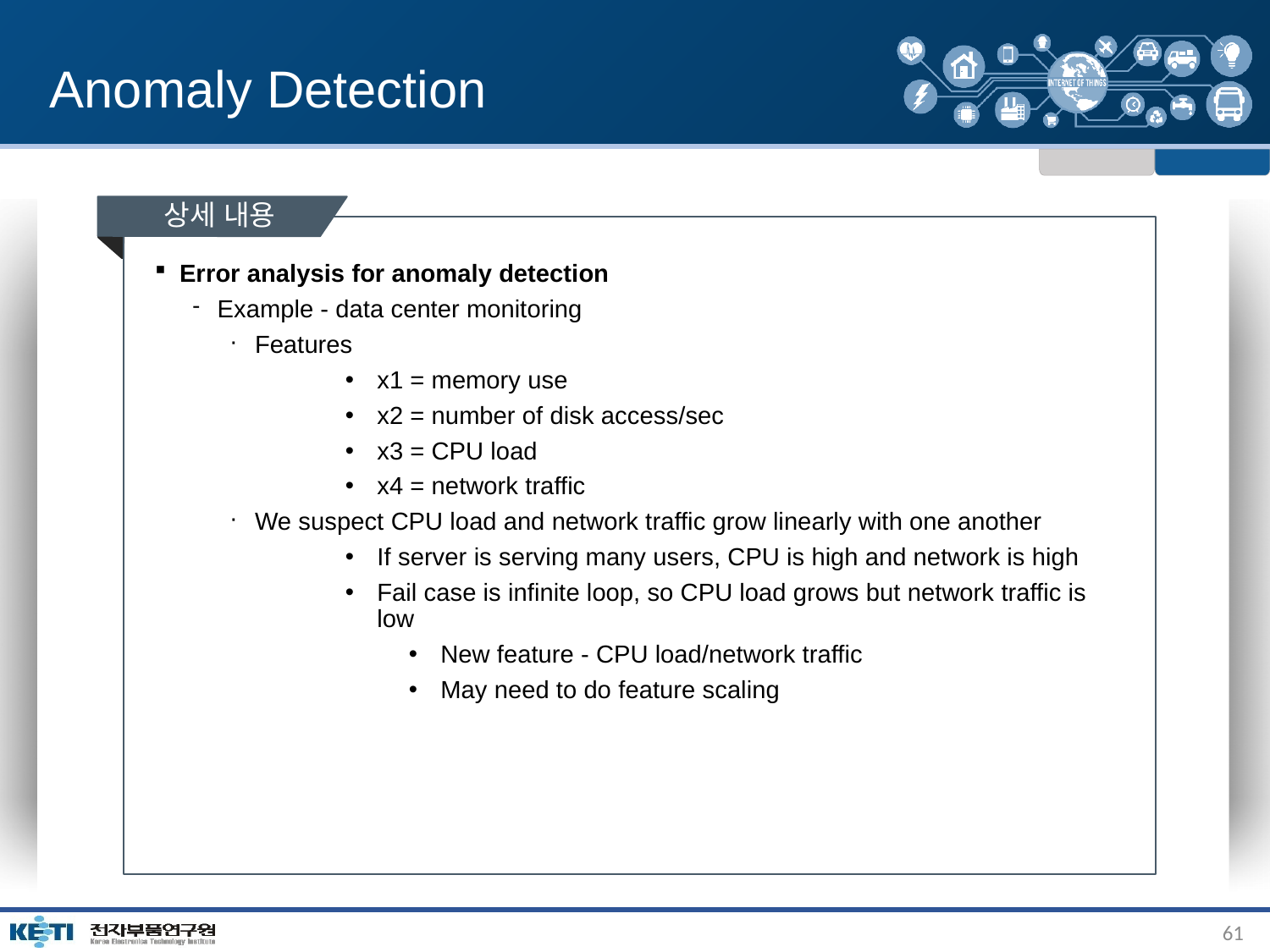

# Anomaly Detection
상세 내용

Error analysis for anomaly detection
Example - data center monitoring
Features
x1 = memory use
x2 = number of disk access/sec
x3 = CPU load
x4 = network traffic
We suspect CPU load and network traffic grow linearly with one another
If server is serving many users, CPU is high and network is high
Fail case is infinite loop, so CPU load grows but network traffic is low
New feature - CPU load/network traffic
May need to do feature scaling

61